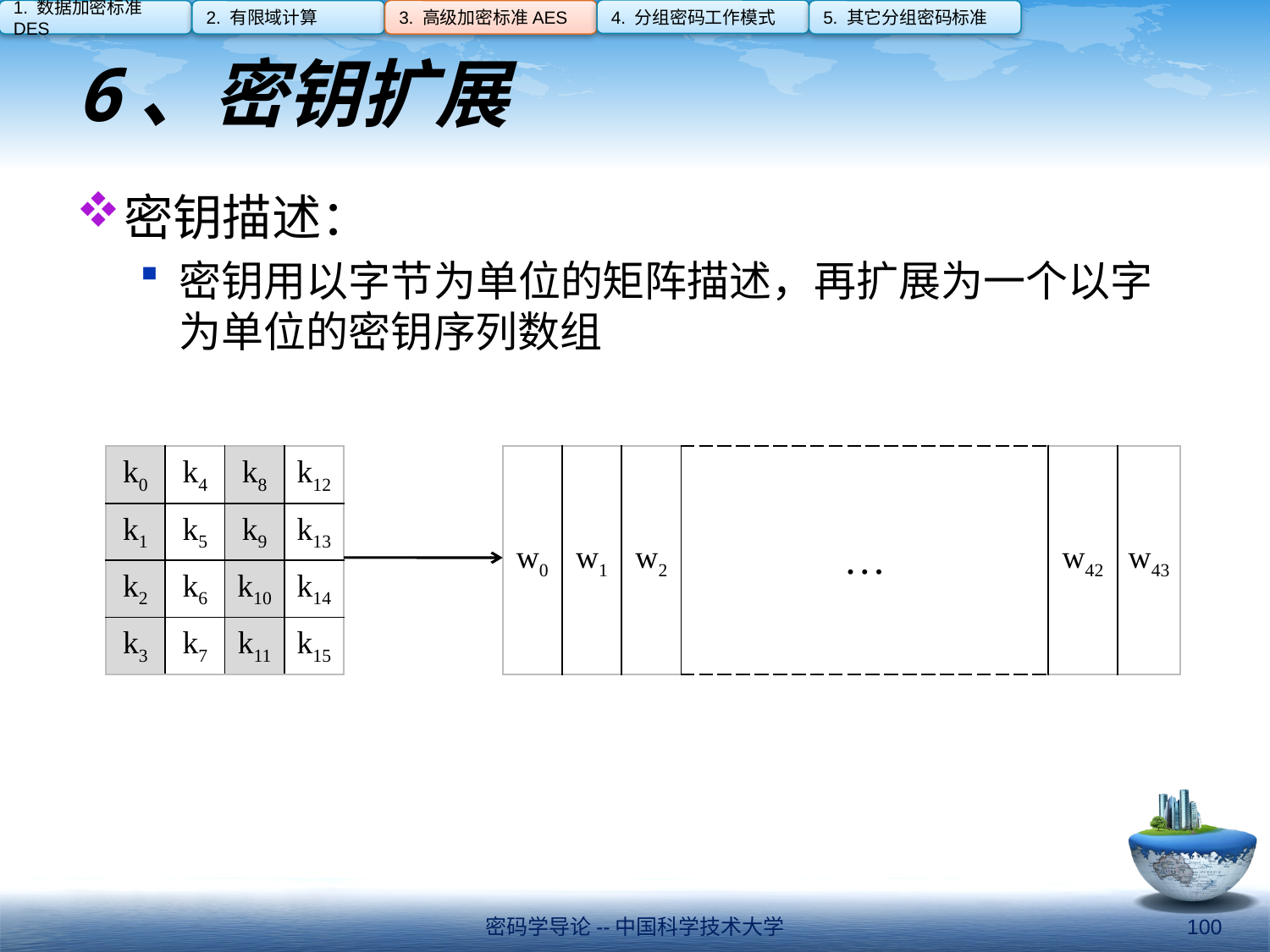

4. 分组密码工作模式
1. 数据加密标准DES
2. 有限域计算
3. 高级加密标准AES
5. 其它分组密码标准
# 6、密钥扩展
密钥描述：
密钥用以字节为单位的矩阵描述，再扩展为一个以字为单位的密钥序列数组

| k0 | k4 | k8 | k12 |
| --- | --- | --- | --- |
| k1 | k5 | k9 | k13 |
| k2 | k6 | k10 | k14 |
| k3 | k7 | k11 | k15 |
| w0 | w1 | w2 | … | w42 | w43 |
| --- | --- | --- | --- | --- | --- |
密码学导论--中国科学技术大学
100